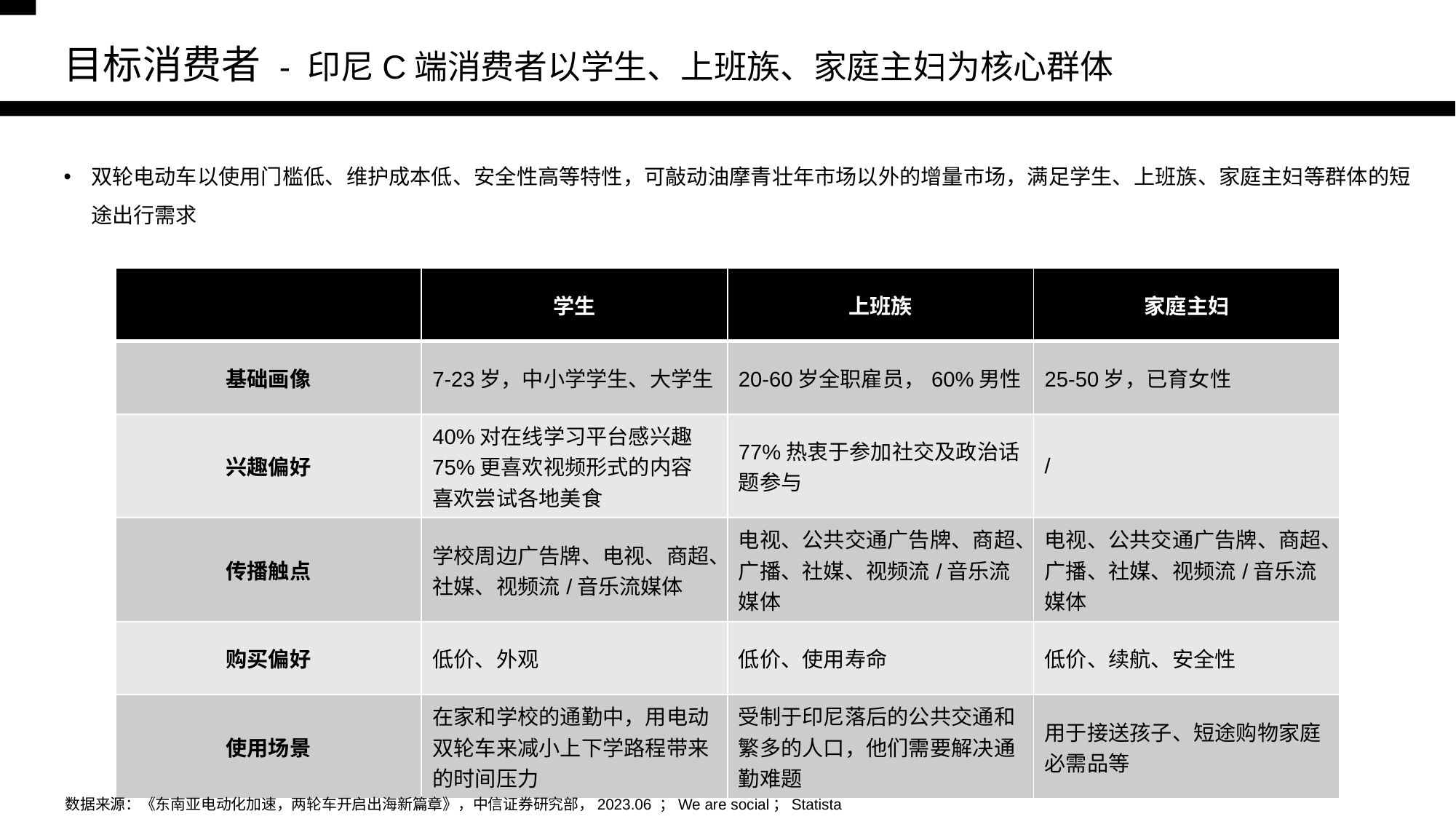

# 目标消费者 - 印尼C端消费者以学生、上班族、家庭主妇为核心群体
双轮电动车以使用门槛低、维护成本低、安全性高等特性，可敲动油摩青壮年市场以外的增量市场，满足学生、上班族、家庭主妇等群体的短途出行需求
|  | 学生 | 上班族 | 家庭主妇 |
| --- | --- | --- | --- |
| 基础画像 | 7-23岁，中小学学生、大学生 | 20-60岁全职雇员，60%男性 | 25-50岁，已育女性 |
| 兴趣偏好 | 40%对在线学习平台感兴趣 75%更喜欢视频形式的内容 喜欢尝试各地美食 | 77%热衷于参加社交及政治话题参与 | / |
| 传播触点 | 学校周边广告牌、电视、商超、社媒、视频流/音乐流媒体 | 电视、公共交通广告牌、商超、广播、社媒、视频流/音乐流媒体 | 电视、公共交通广告牌、商超、广播、社媒、视频流/音乐流媒体 |
| 购买偏好 | 低价、外观 | 低价、使用寿命 | 低价、续航、安全性 |
| 使用场景 | 在家和学校的通勤中，用电动双轮车来减小上下学路程带来的时间压力 | 受制于印尼落后的公共交通和繁多的人口，他们需要解决通勤难题 | 用于接送孩子、短途购物家庭必需品等 |
数据来源：《东南亚电动化加速，两轮车开启出海新篇章》，中信证券研究部，2023.06 ；We are social；Statista